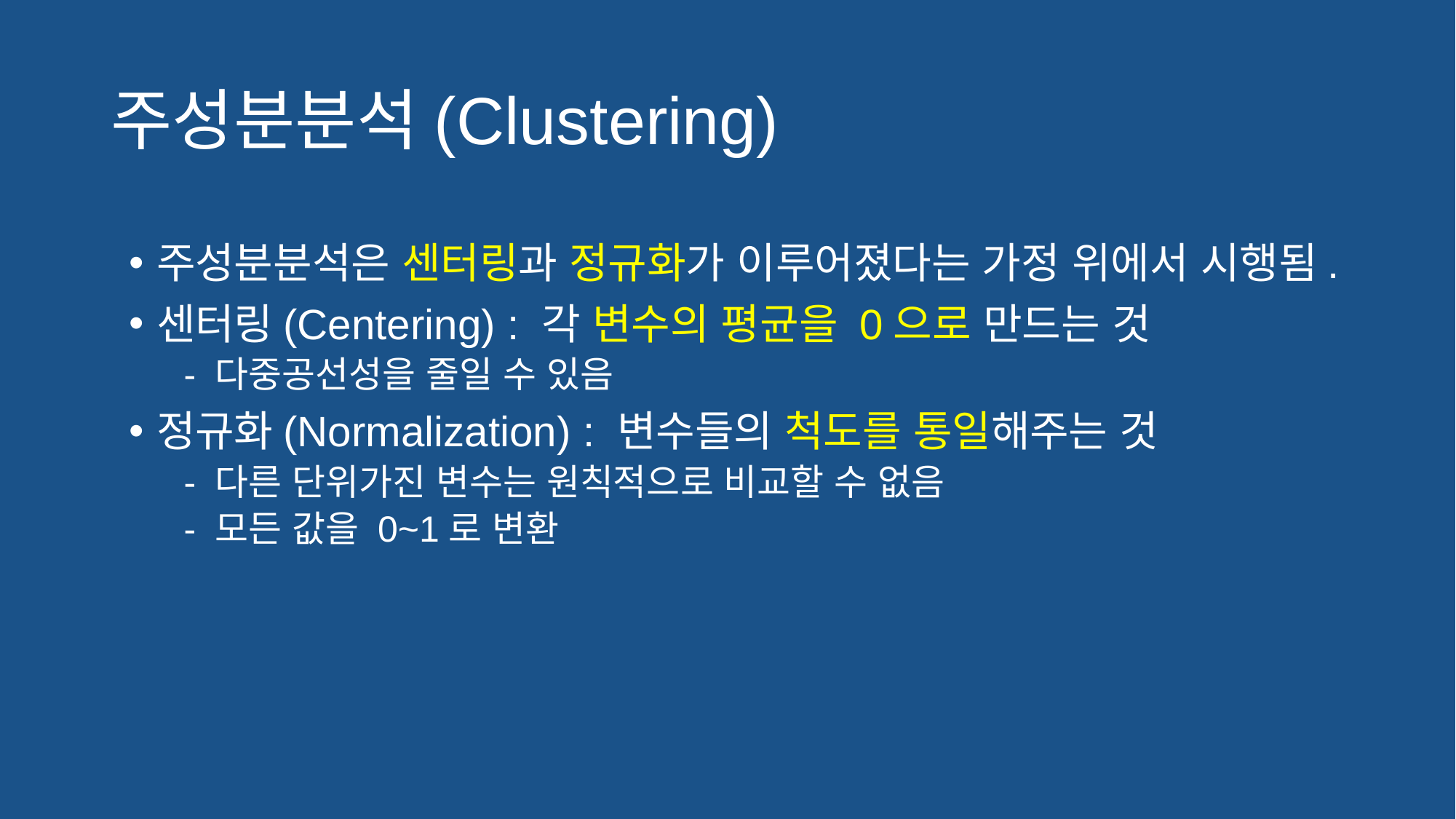

# 주성분분석(Clustering)

주성분분석은 센터링과 정규화가 이루어졌다는 가정 위에서 시행됨.
센터링(Centering) : 각 변수의 평균을 0으로 만드는 것
- 다중공선성을 줄일 수 있음
정규화(Normalization) : 변수들의 척도를 통일해주는 것
- 다른 단위가진 변수는 원칙적으로 비교할 수 없음
- 모든 값을 0~1로 변환